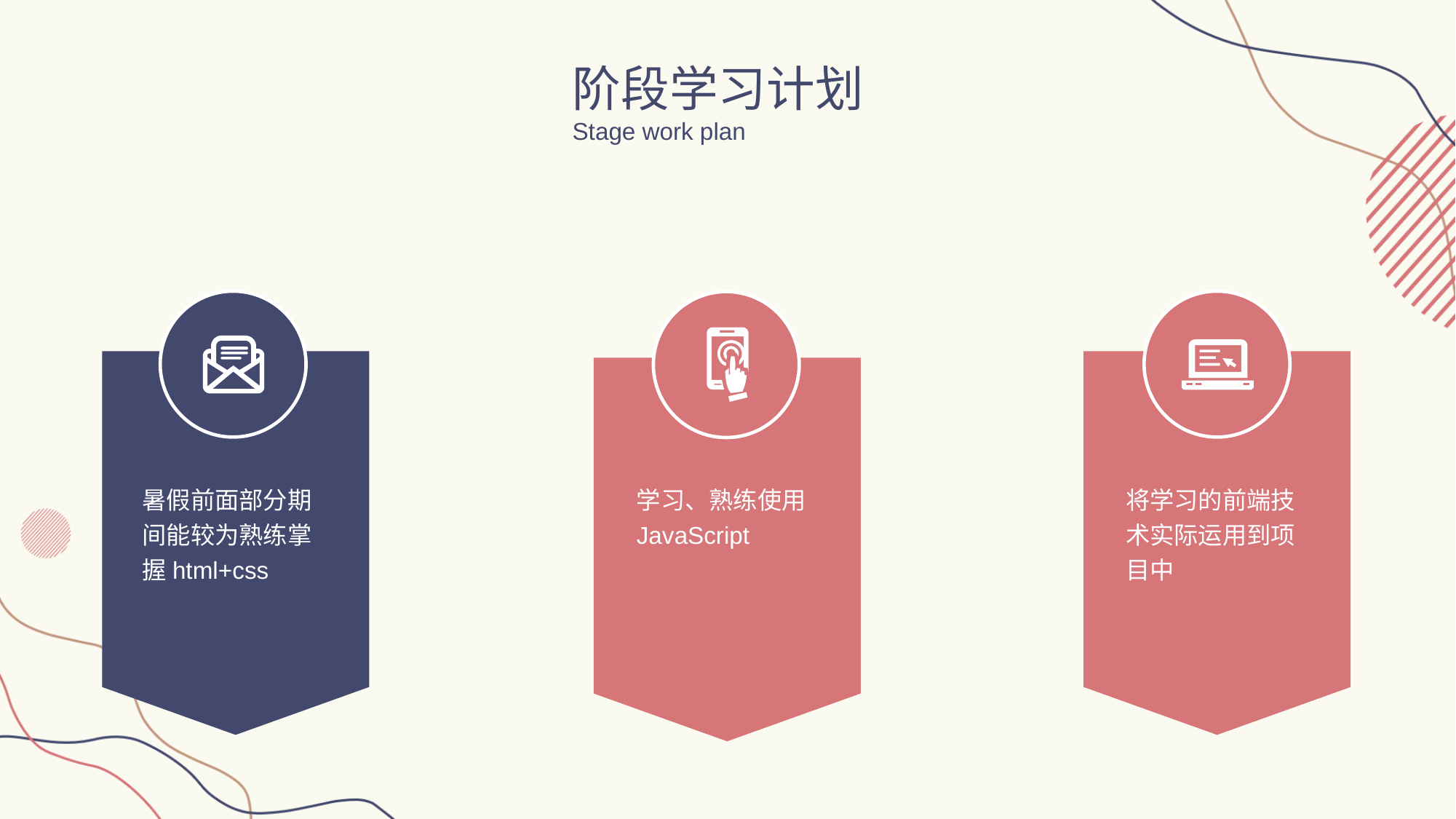

阶段学习计划
Stage work plan

暑假前面部分期间能较为熟练掌握html+css
学习、熟练使用JavaScript
将学习的前端技术实际运用到项目中